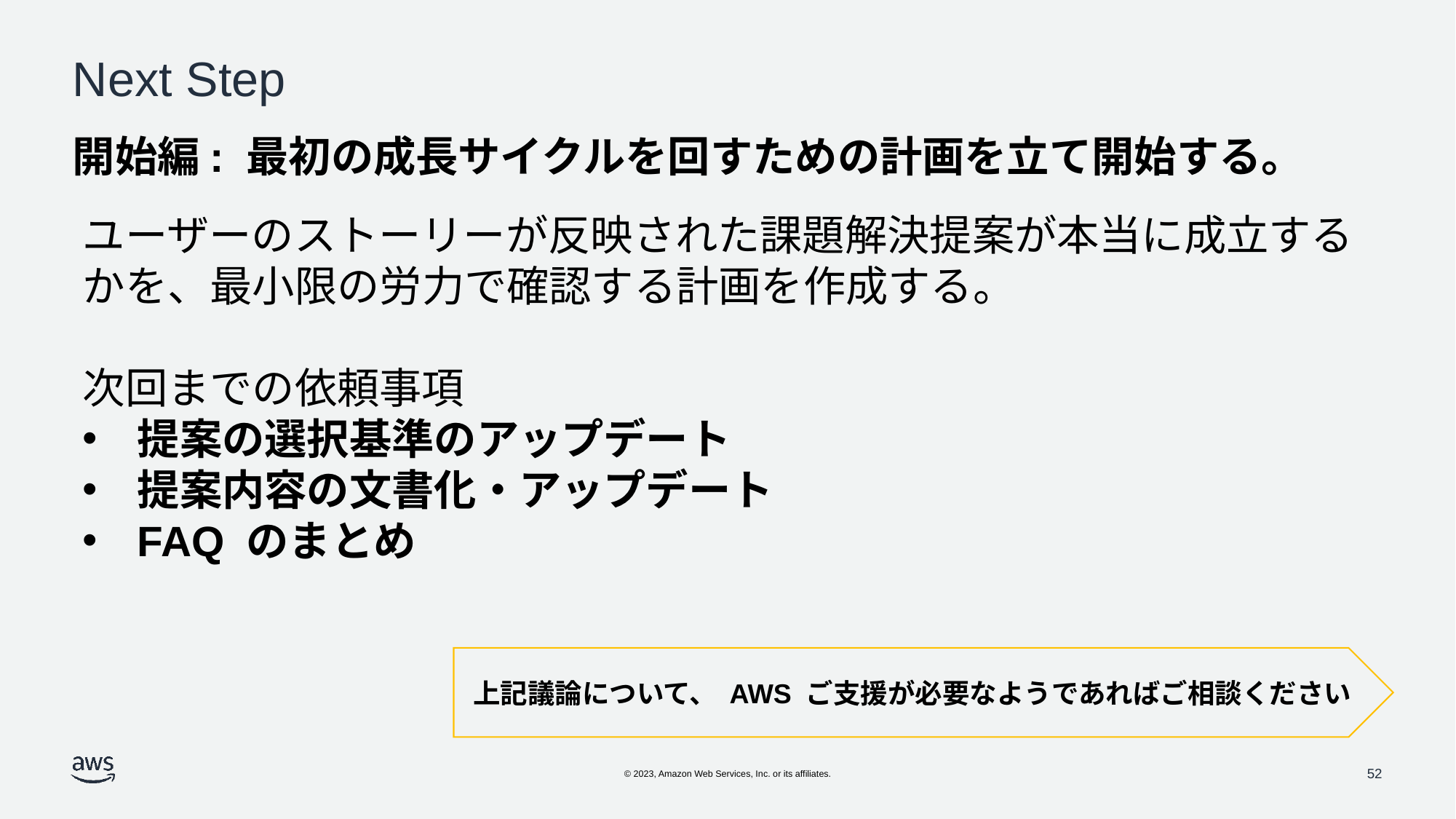

# Next Step
開始編: 最初の成長サイクルを回すための計画を立て開始する。
ユーザーのストーリーが反映された課題解決提案が本当に成立するかを、最小限の労力で確認する計画を作成する。
次回までの依頼事項
提案の選択基準のアップデート
提案内容の文書化・アップデート
FAQ のまとめ

上記議論について、 AWS ご支援が必要なようであればご相談ください
52